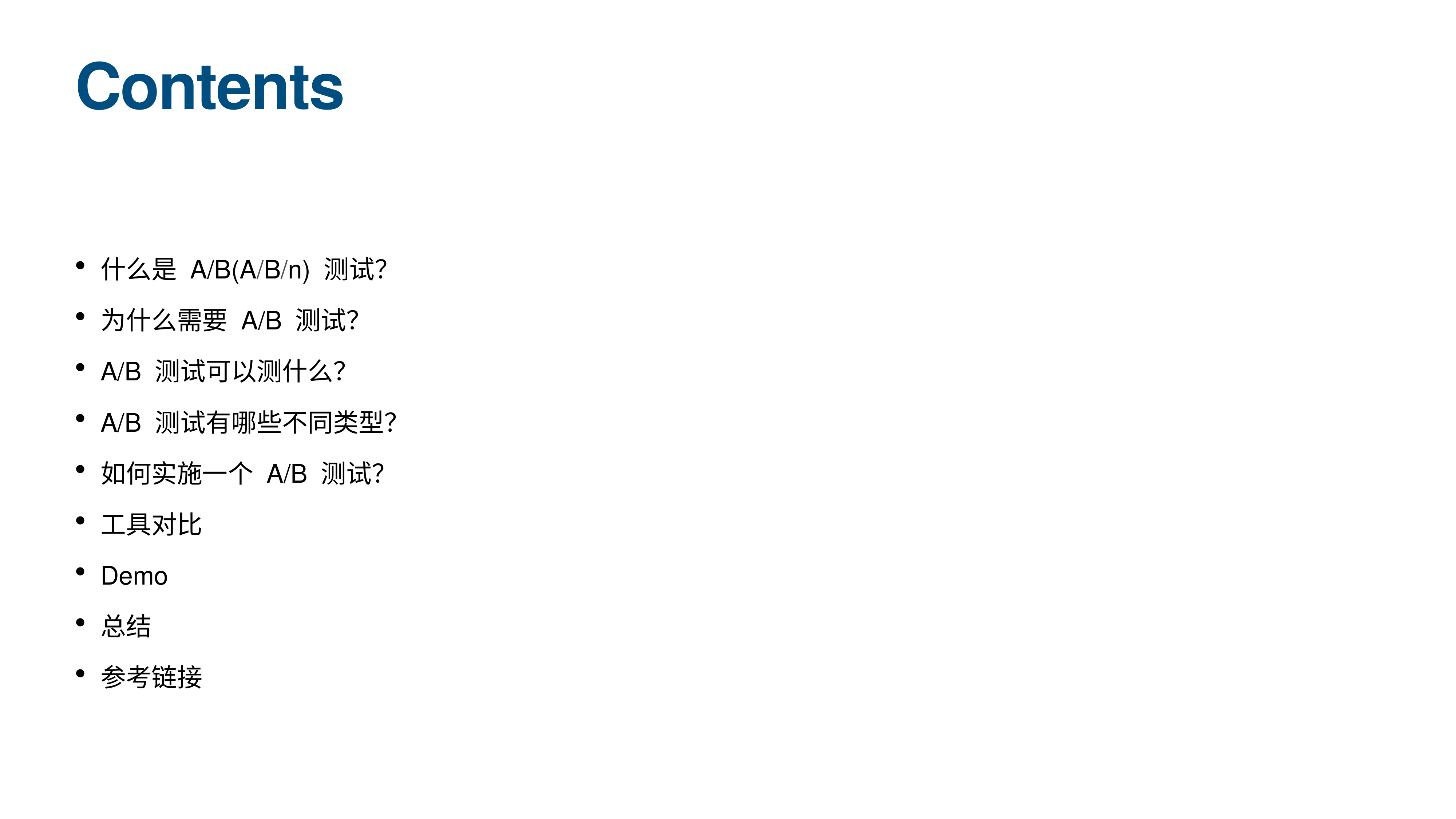

# Contents
什么是 A/B(A/B/n) 测试？
为什么需要 A/B 测试？
A/B 测试可以测什么？
A/B 测试有哪些不同类型？
如何实施一个 A/B 测试？
工具对比
Demo
总结
参考链接